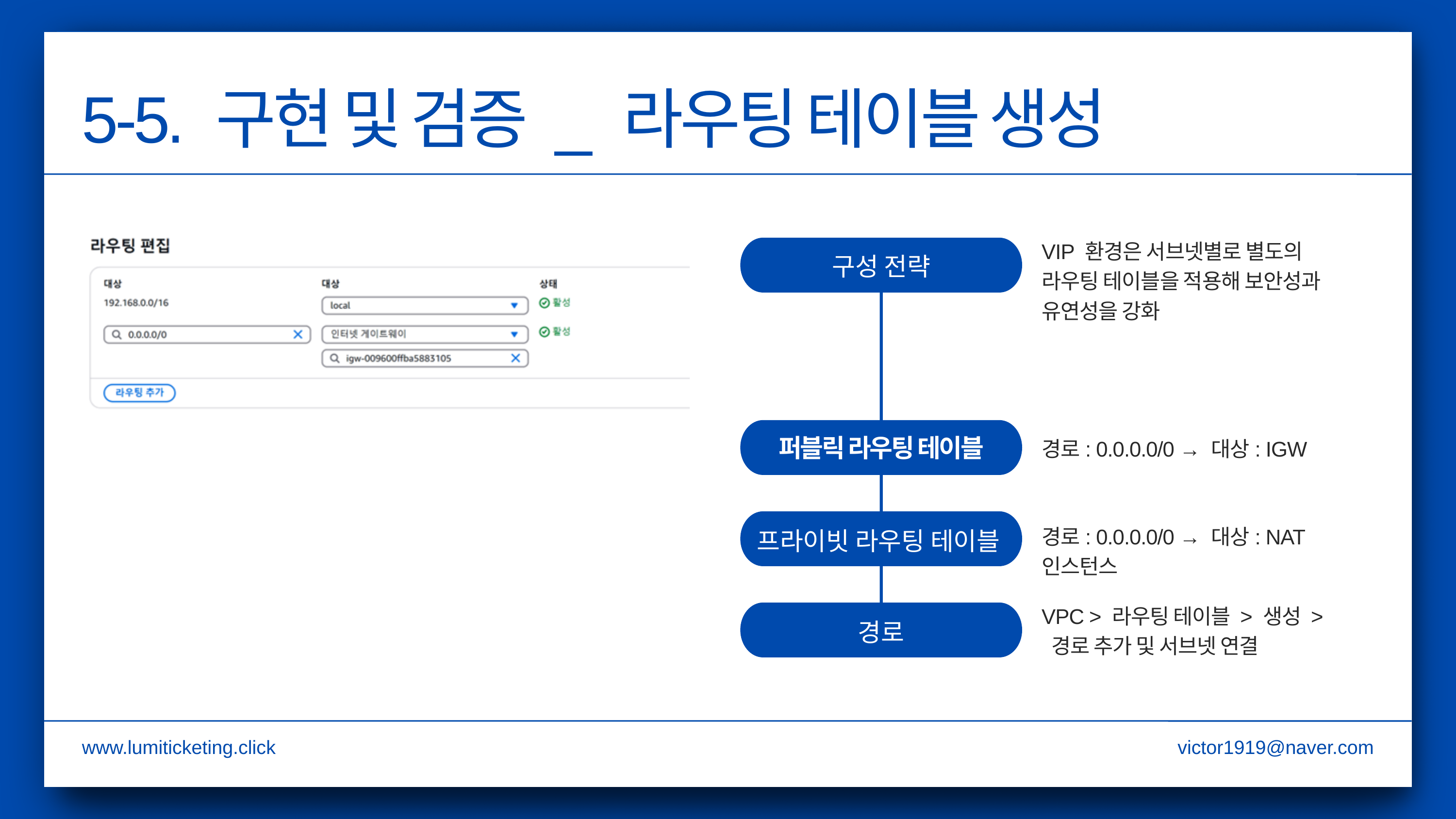

5-5. 구현 및 검증 _ 라우팅 테이블 생성

VIP 환경은 서브넷별로 별도의 라우팅 테이블을 적용해 보안성과 유연성을 강화

구성 전략

퍼블릭 라우팅 테이블
경로: 0.0.0.0/0 → 대상: IGW

경로: 0.0.0.0/0 → 대상: NAT 인스턴스
프라이빗 라우팅 테이블
VPC > 라우팅 테이블 > 생성 >
 경로 추가 및 서브넷 연결

경로

www.lumiticketing.click
victor1919@naver.com